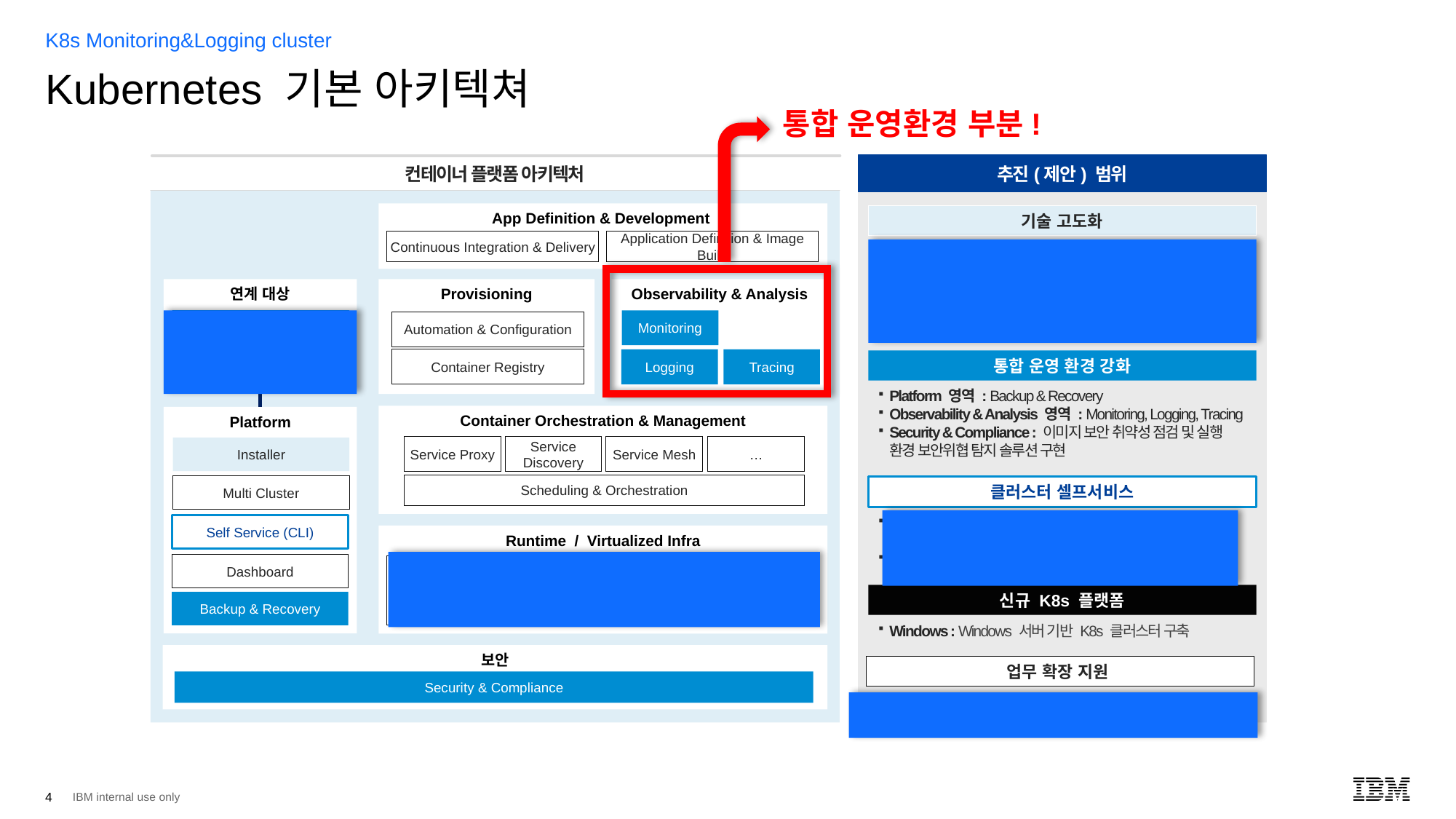

K8s Monitoring&Logging cluster
Kubernetes 기본 아키텍쳐
통합 운영환경 부분!

추진(제안) 범위
기술 고도화
Platform Deploy 영역 : 1단계 DKS 표준 아키텍처를 적용한 EKS Anywhere (AWS EKS On Premise)
Expansion of k8sC 영역 : CNCF 솔루션 선정 및 1단계 DKS 표준 아키텍처를 적용한 Pilot 수행
(Candidates: kube-vip, kubeEdge, KubeVirt, EofOB)
통합 운영 환경 강화
Platform 영역 : Backup & Recovery
Observability & Analysis 영역 : Monitoring, Logging, Tracing
Security & Compliance : 이미지 보안 취약성 점검 및 실행 환경 보안위협 탐지 솔루션 구현
클러스터 셀프서비스
DS Cloud Portal : DS Cloud 포탈과 연동을 통한 K8s 클러스터 프로비저닝 자동화 구축
Self Service : 반도체 반의 DKSCLI 개발
신규 K8s 플랫폼
Windows : Windows 서버 기반 K8s 클러스터 구축
업무 확장 지원
2선지원 : GPU 및 MSA, Namespace 업무 적용 시 기술 지원
컨테이너 플랫폼 아키텍처

App Definition & Development
Application Definition & Image Build
Continuous Integration & Delivery
연계 대상
Provisioning
Observability & Analysis
Monitoring
DS Cloud Portal
Automation & Configuration
Container Registry
Tracing
Logging
Container Orchestration & Management
Platform
…
Service Proxy
Service Discovery
Service Mesh
Installer
Scheduling & Orchestration
Multi Cluster
Self Service (CLI)
Runtime  /  Virtualized Infra
Dashboard
Software Defined Compute
Software Defined Storage
Container Network Interface (CNI)
vSphere
OpenStack
Windows
x86 (GPU)
Backup & Recovery
보안
Security & Compliance